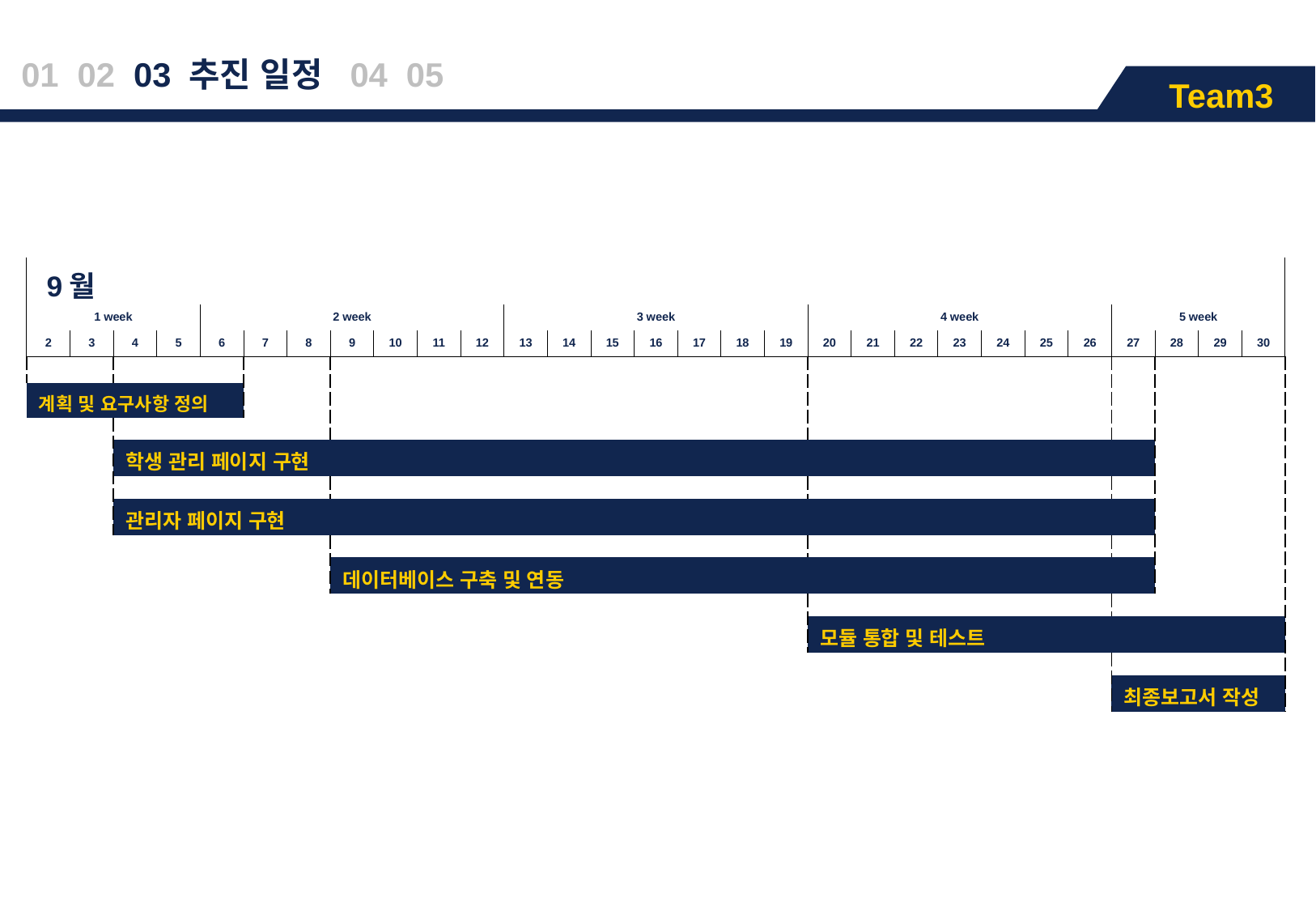

01  02  03 추진 일정  04  05

Team3

| 9월 |  |  |  |  |  |  |  |  |  |  |  |  |  |  |  |  |  |  |  |  |  |  |  |  |  |  |  |  |
| --- | --- | --- | --- | --- | --- | --- | --- | --- | --- | --- | --- | --- | --- | --- | --- | --- | --- | --- | --- | --- | --- | --- | --- | --- | --- | --- | --- | --- |
| 1 week |  |  |  | 2 week |  |  |  |  |  |  | 3 week |  |  |  |  |  |  | 4 week |  |  |  |  |  |  | 5 week |  |  |  |
| 2 | 3 | 4 | 5 | 6 | 7 | 8 | 9 | 10 | 11 | 12 | 13 | 14 | 15 | 16 | 17 | 18 | 19 | 20 | 21 | 22 | 23 | 24 | 25 | 26 | 27 | 28 | 29 | 30 |
|  |  |  |  |  |  |  |  |  |  |  |  |  |  |  |  |  |  |  |  |  |  |  |  |  |  |  |  |  |
| 계획 및 요구사항 정의 |  |  |  |  |  |  |  |  |  |  |  |  |  |  |  |  |  |  |  |  |  |  |  |  |  |  |  |  |
|  |  |  |  |  |  |  |  |  |  |  |  |  |  |  |  |  |  |  |  |  |  |  |  |  |  |  |  |  |
|  |  | 학생 관리 페이지 구현 |  |  |  |  |  |  |  |  |  |  |  |  |  |  |  |  |  |  |  |  |  |  |  |  |  |  |
|  |  |  |  |  |  |  |  |  |  |  |  |  |  |  |  |  |  |  |  |  |  |  |  |  |  |  |  |  |
|  |  | 관리자 페이지 구현 |  |  |  |  |  |  |  |  |  |  |  |  |  |  |  |  |  |  |  |  |  |  |  |  |  |  |
|  |  |  |  |  |  |  |  |  |  |  |  |  |  |  |  |  |  |  |  |  |  |  |  |  |  |  |  |  |
|  |  |  |  |  |  |  | 데이터베이스 구축 및 연동 |  |  |  |  |  |  |  |  |  |  |  |  |  |  |  |  |  |  |  |  |  |
|  |  |  |  |  |  |  |  |  |  |  |  |  |  |  |  |  |  |  |  |  |  |  |  |  |  |  |  |  |
|  |  |  |  |  |  |  |  |  |  |  |  |  |  |  |  |  |  | 모듈 통합 및 테스트 |  |  |  |  |  |  |  |  |  |  |
|  |  |  |  |  |  |  |  |  |  |  |  |  |  |  |  |  |  |  |  |  |  |  |  |  |  |  |  |  |
|  |  |  |  |  |  |  |  |  |  |  |  |  |  |  |  |  |  |  |  |  |  |  |  |  | 최종보고서 작성 |  |  |  |
|  |  |  |  |  |  |  |  |  |  |  |  |  |  |  |  |  |  |  |  |  |  |  |  |  |  |  |  |  |
|  |  |  |  |  |  |  |  |  |  |  |  |  |  |  |  |  |  |  |  |  |  |  |  |  |  |  |  |  |
|  |  |  |  |  |  |  |  |  |  |  |  |  |  |  |  |  |  |  |  |  |  |  |  |  |  |  |  |  |